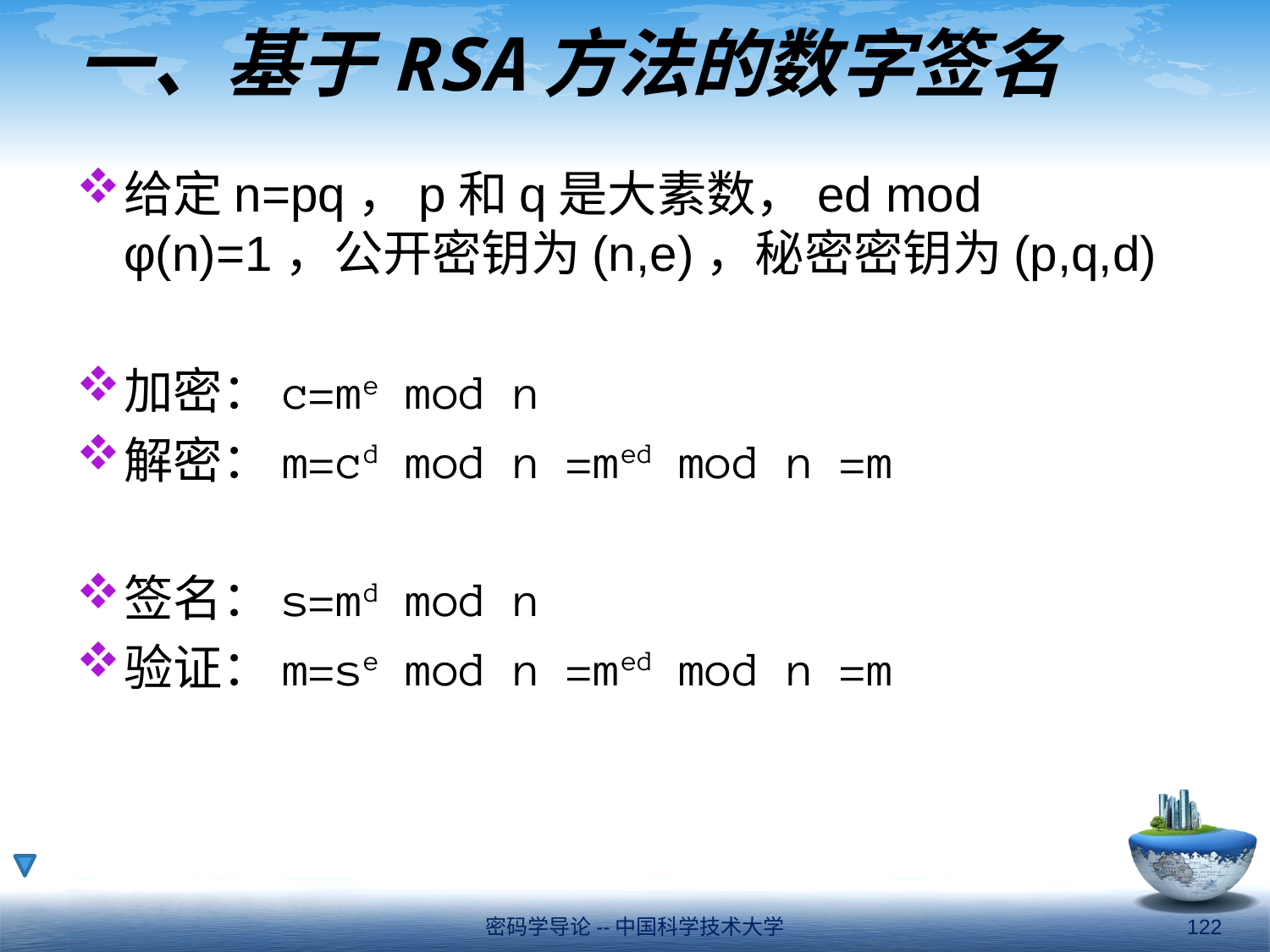

# 一、基于RSA方法的数字签名
给定n=pq，p和q是大素数，ed mod φ(n)=1，公开密钥为(n,e)，秘密密钥为(p,q,d)

加密：c=me mod n
解密：m=cd mod n =med mod n =m

签名：s=md mod n
验证：m=se mod n =med mod n =m

密码学导论--中国科学技术大学
122